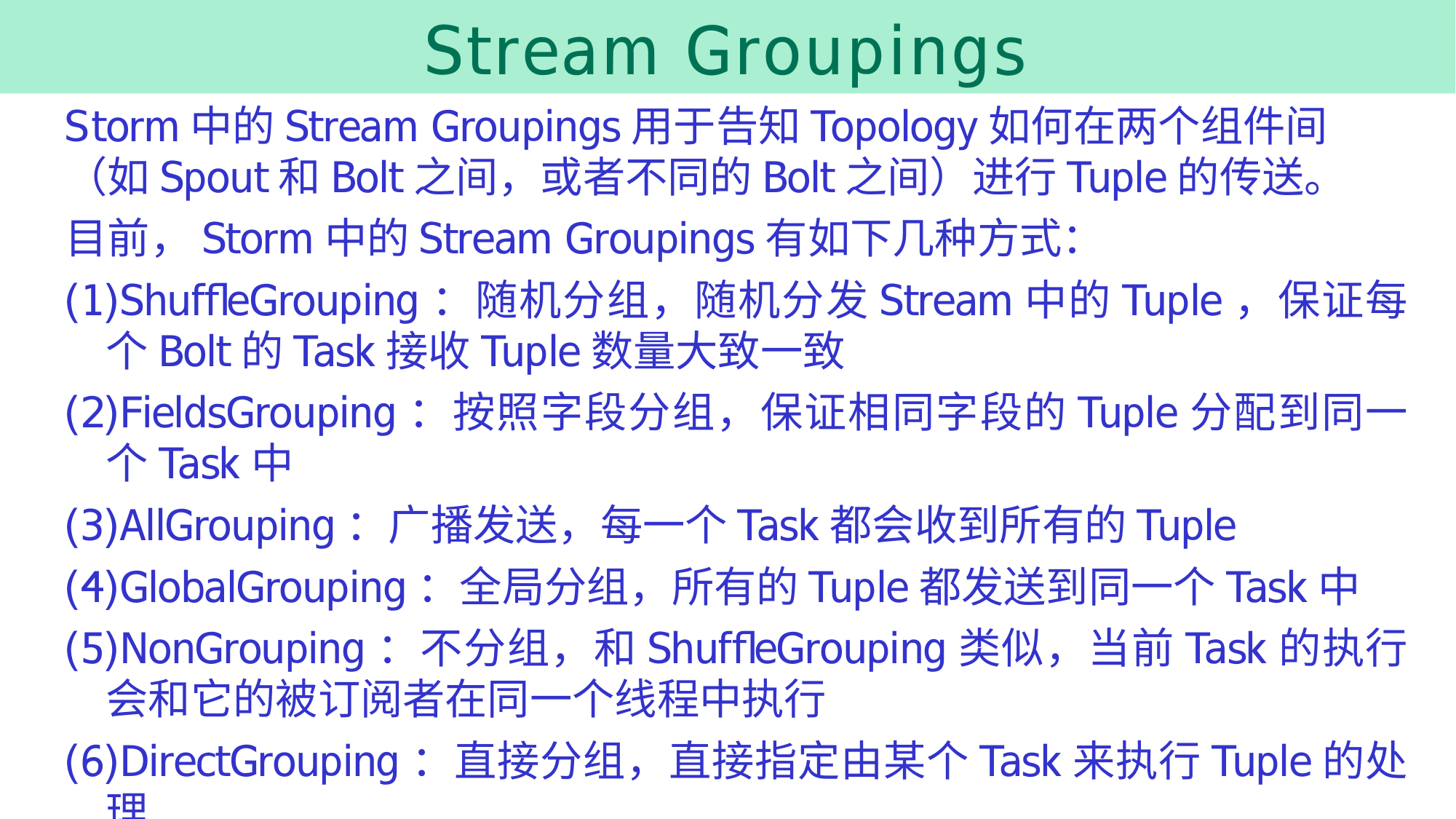

# Stream Groupings
Storm中的Stream Groupings用于告知Topology如何在两个组件间（如Spout和Bolt之间，或者不同的Bolt之间）进行Tuple的传送。
目前，Storm中的Stream Groupings有如下几种方式：
(1)ShuffleGrouping：随机分组，随机分发Stream中的Tuple，保证每个Bolt的Task接收Tuple数量大致一致
(2)FieldsGrouping：按照字段分组，保证相同字段的Tuple分配到同一个Task中
(3)AllGrouping：广播发送，每一个Task都会收到所有的Tuple
(4)GlobalGrouping：全局分组，所有的Tuple都发送到同一个Task中
(5)NonGrouping：不分组，和ShuffleGrouping类似，当前Task的执行会和它的被订阅者在同一个线程中执行
(6)DirectGrouping：直接分组，直接指定由某个Task来执行Tuple的处理